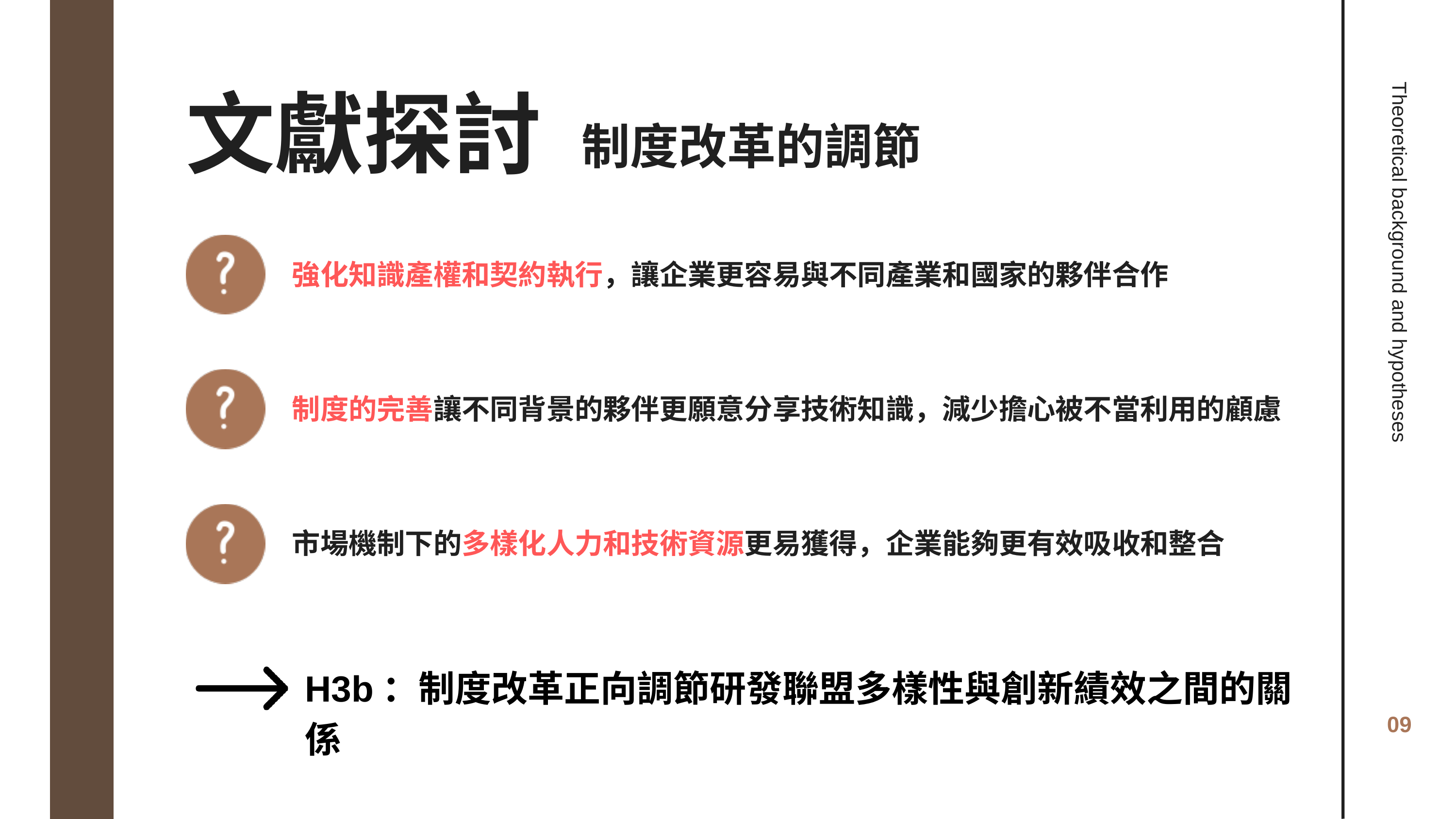

文獻探討
制度改革的調節

強化知識產權和契約執行，讓企業更容易與不同產業和國家的夥伴合作
Theoretical background and hypotheses

制度的完善讓不同背景的夥伴更願意分享技術知識，減少擔心被不當利用的顧慮

市場機制下的多樣化人力和技術資源更易獲得，企業能夠更有效吸收和整合
H3b：制度改革正向調節研發聯盟多樣性與創新績效之間的關係

09